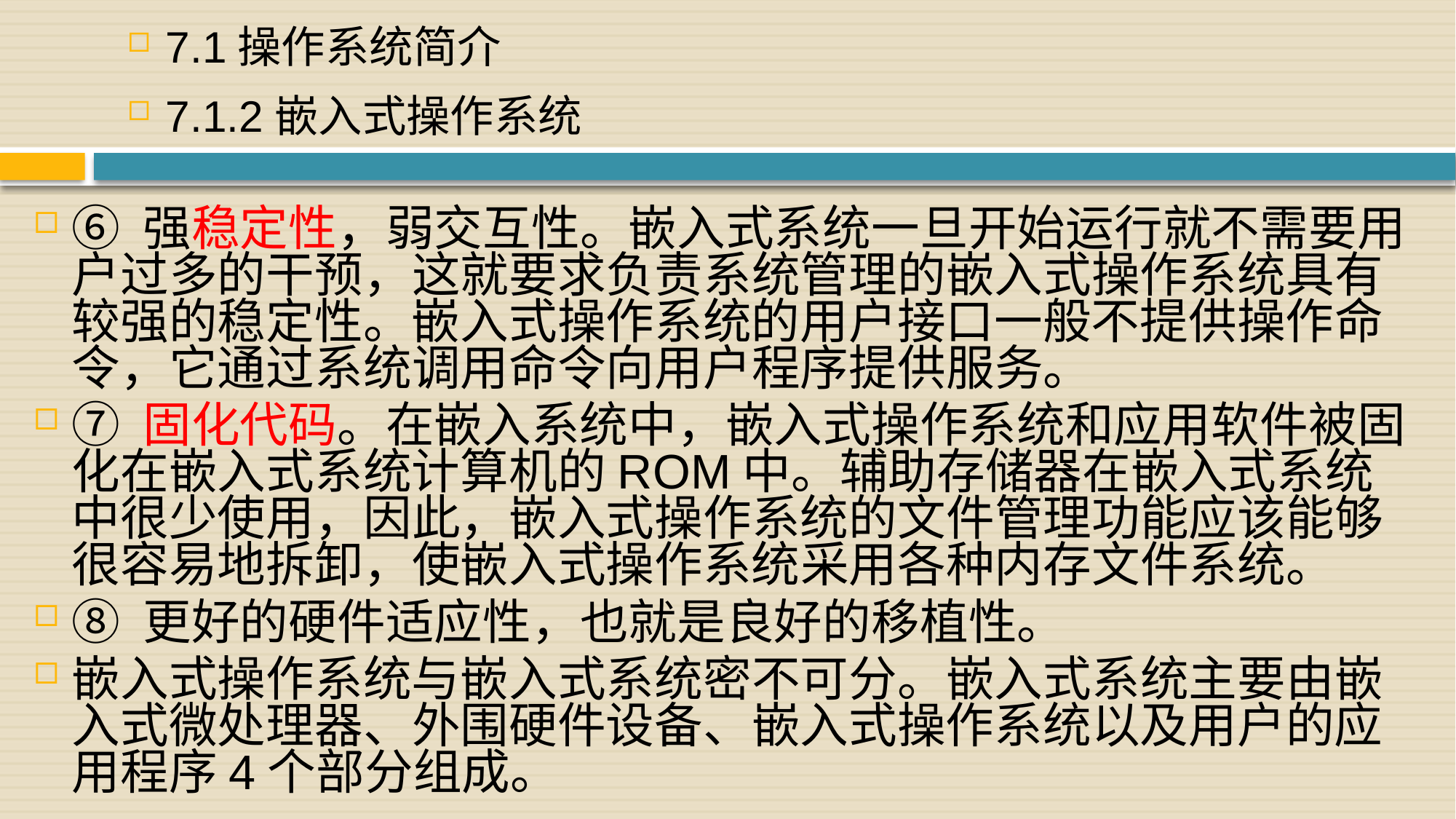

7.1操作系统简介
7.1.2嵌入式操作系统
⑥ 强稳定性，弱交互性。嵌入式系统一旦开始运行就不需要用户过多的干预，这就要求负责系统管理的嵌入式操作系统具有较强的稳定性。嵌入式操作系统的用户接口一般不提供操作命令，它通过系统调用命令向用户程序提供服务。
⑦ 固化代码。在嵌入系统中，嵌入式操作系统和应用软件被固化在嵌入式系统计算机的ROM中。辅助存储器在嵌入式系统中很少使用，因此，嵌入式操作系统的文件管理功能应该能够很容易地拆卸，使嵌入式操作系统采用各种内存文件系统。
⑧ 更好的硬件适应性，也就是良好的移植性。
嵌入式操作系统与嵌入式系统密不可分。嵌入式系统主要由嵌入式微处理器、外围硬件设备、嵌入式操作系统以及用户的应用程序4个部分组成。